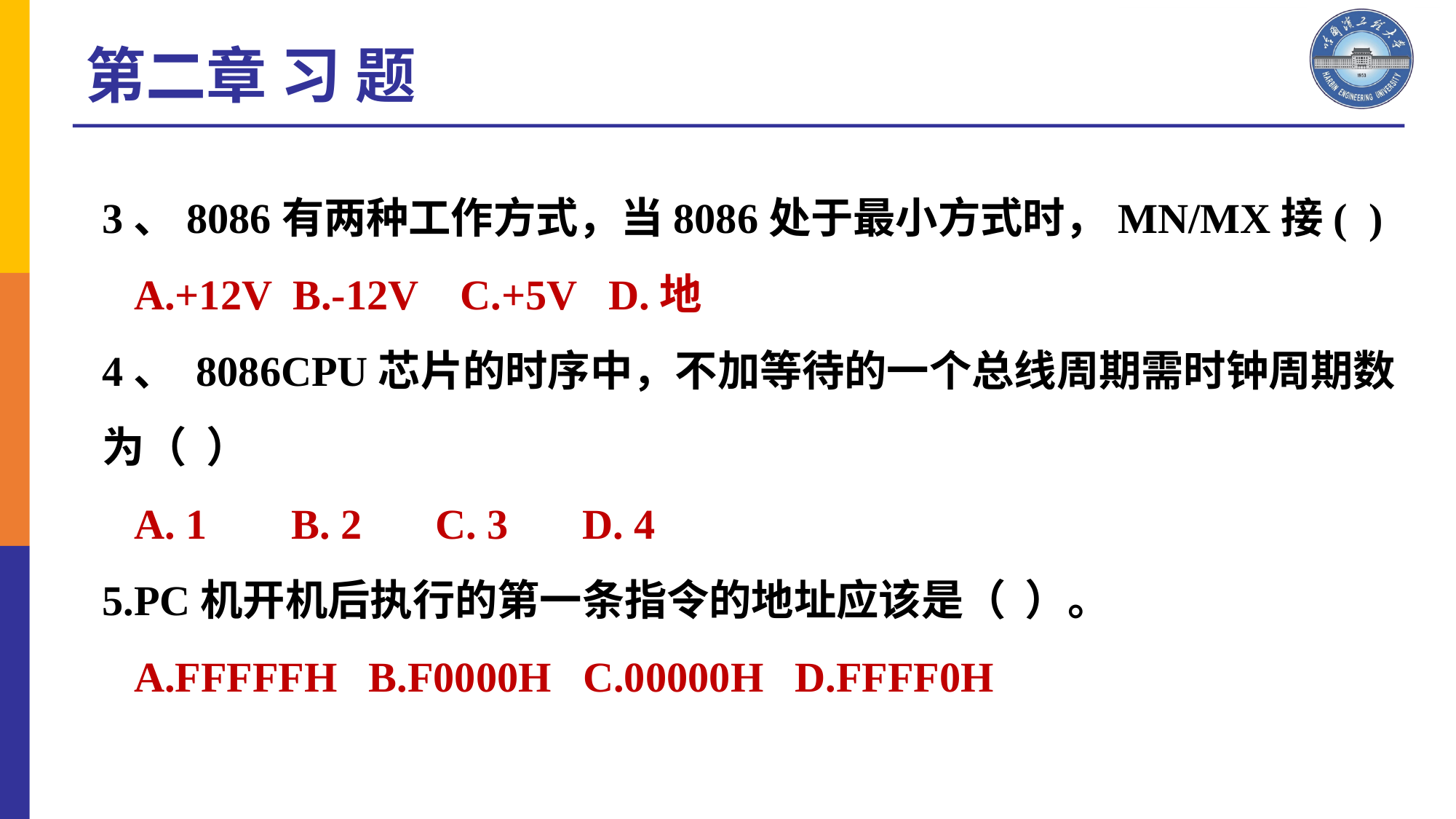

第二章 习 题
3、8086有两种工作方式，当8086处于最小方式时，MN/MX接(  )
   A.+12V  B.-12V    C.+5V   D.地
4、 8086CPU芯片的时序中，不加等待的一个总线周期需时钟周期数为（  ）
   A. 1        B. 2       C. 3       D. 4
5.PC机开机后执行的第一条指令的地址应该是（  ）。
   A.FFFFFH   B.F0000H   C.00000H   D.FFFF0H